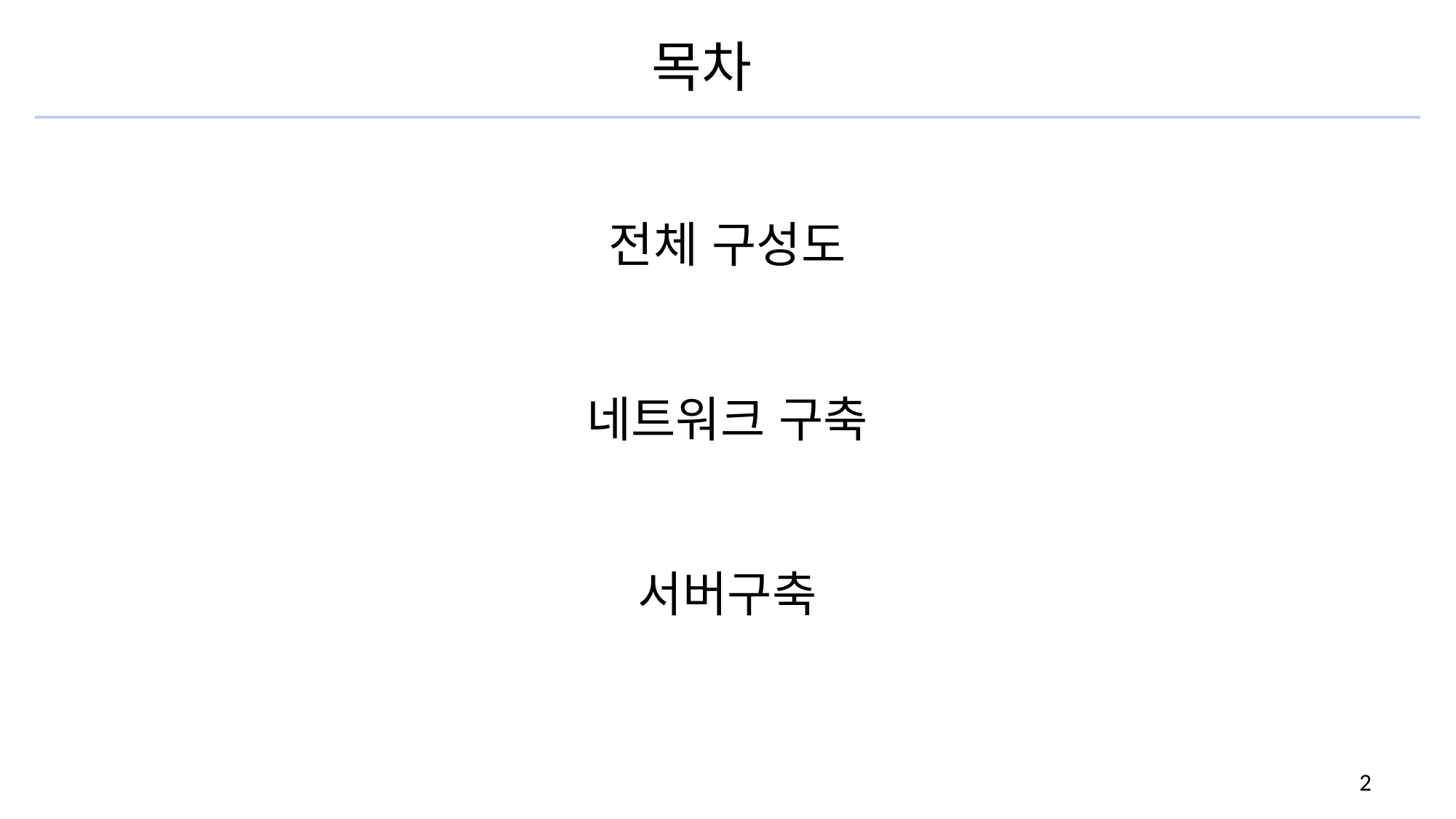

목차
전체 구성도

네트워크 구축

서버구축

2